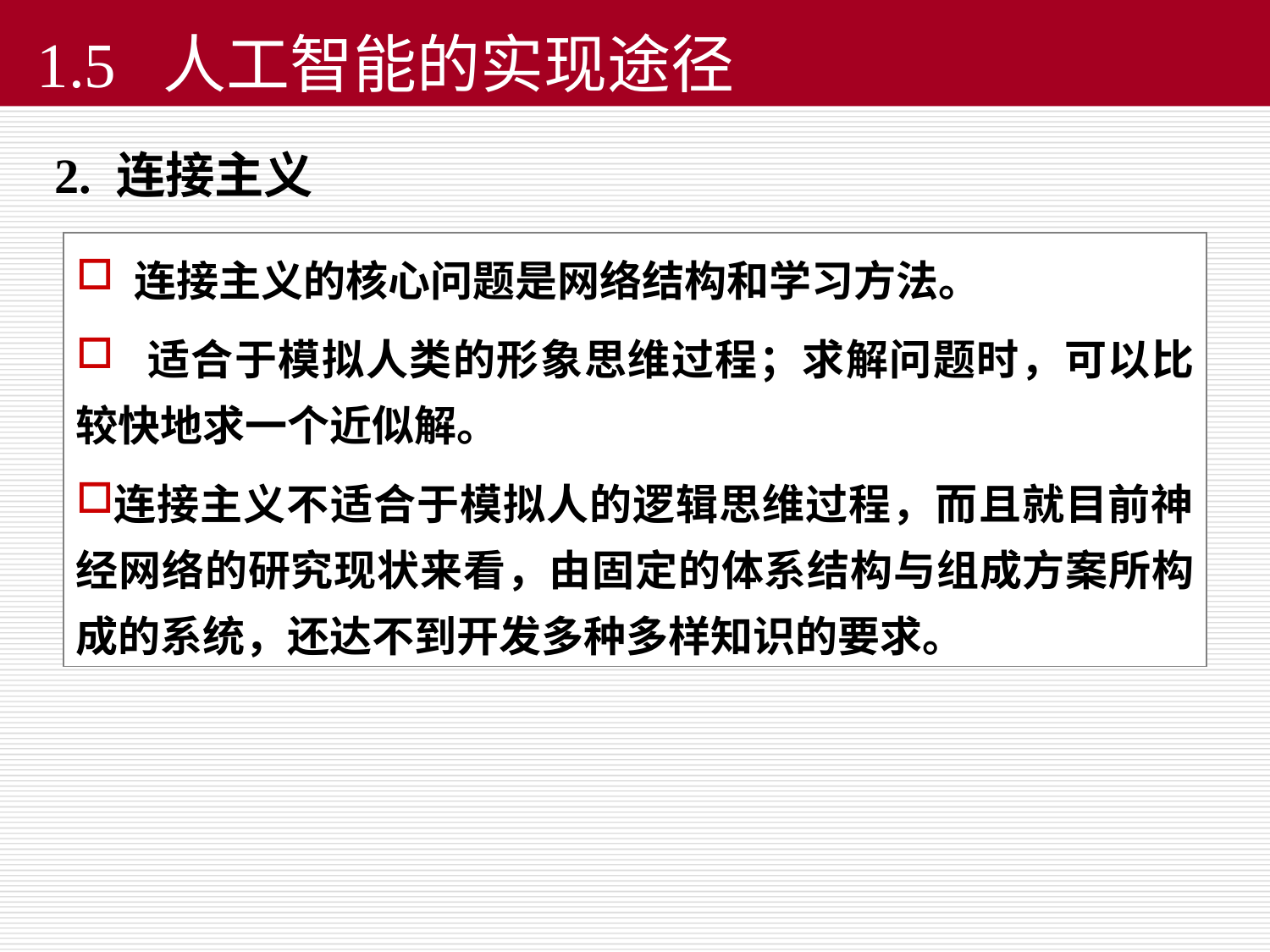

1.5  人工智能的实现途径
2. 连接主义
 连接主义的核心问题是网络结构和学习方法。
  适合于模拟人类的形象思维过程；求解问题时，可以比较快地求一个近似解。
连接主义不适合于模拟人的逻辑思维过程，而且就目前神经网络的研究现状来看，由固定的体系结构与组成方案所构成的系统，还达不到开发多种多样知识的要求。
81